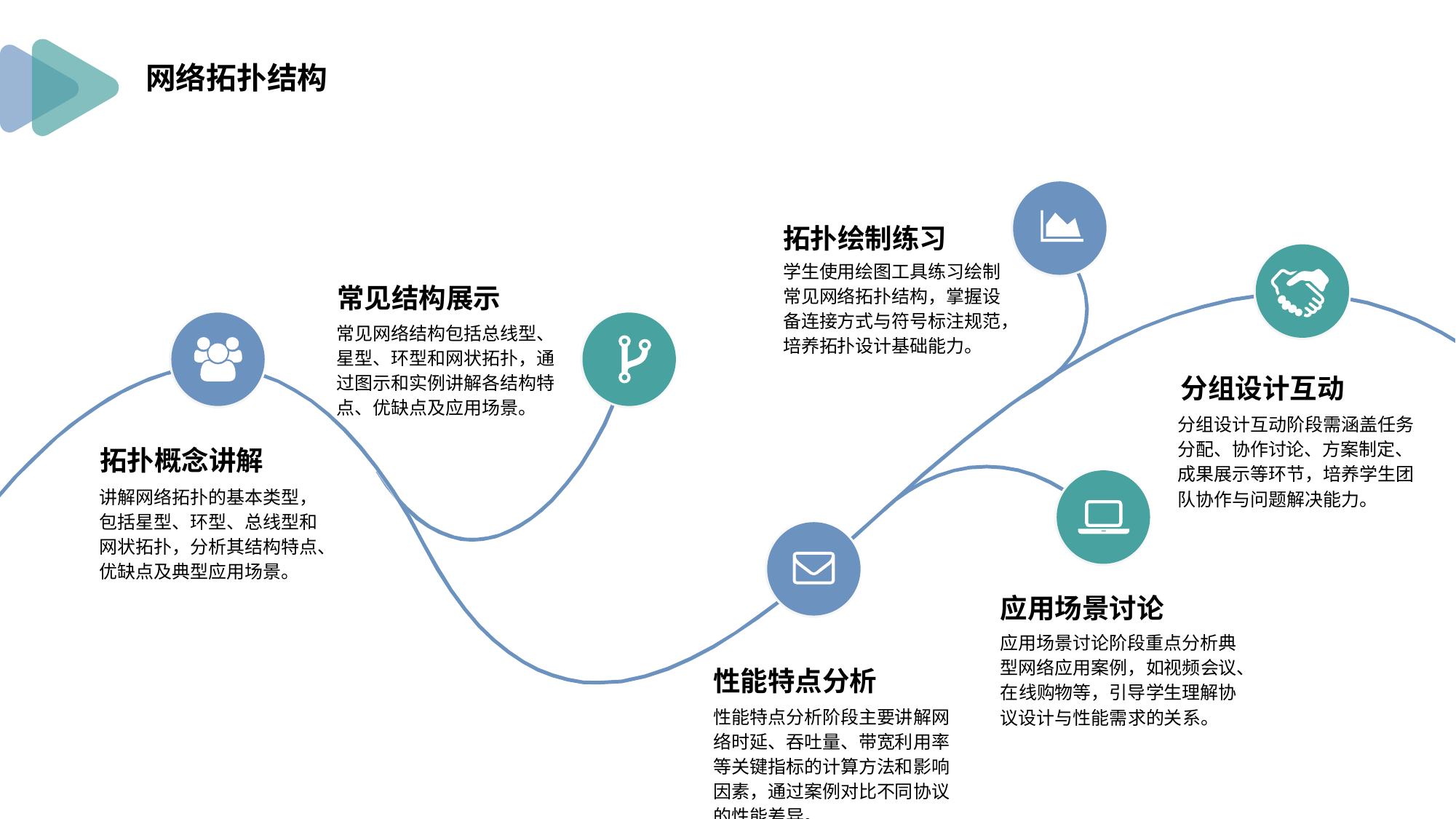

网络拓扑结构

拓扑绘制练习
学生使用绘图工具练习绘制常见网络拓扑结构，掌握设备连接方式与符号标注规范，培养拓扑设计基础能力。

常见结构展示
常见网络结构包括总线型、星型、环型和网状拓扑，通过图示和实例讲解各结构特点、优缺点及应用场景。

分组设计互动
分组设计互动阶段需涵盖任务分配、协作讨论、方案制定、成果展示等环节，培养学生团队协作与问题解决能力。
拓扑概念讲解
讲解网络拓扑的基本类型，包括星型、环型、总线型和网状拓扑，分析其结构特点、优缺点及典型应用场景。

应用场景讨论
应用场景讨论阶段重点分析典型网络应用案例，如视频会议、在线购物等，引导学生理解协议设计与性能需求的关系。
性能特点分析
性能特点分析阶段主要讲解网络时延、吞吐量、带宽利用率等关键指标的计算方法和影响因素，通过案例对比不同协议的性能差异。